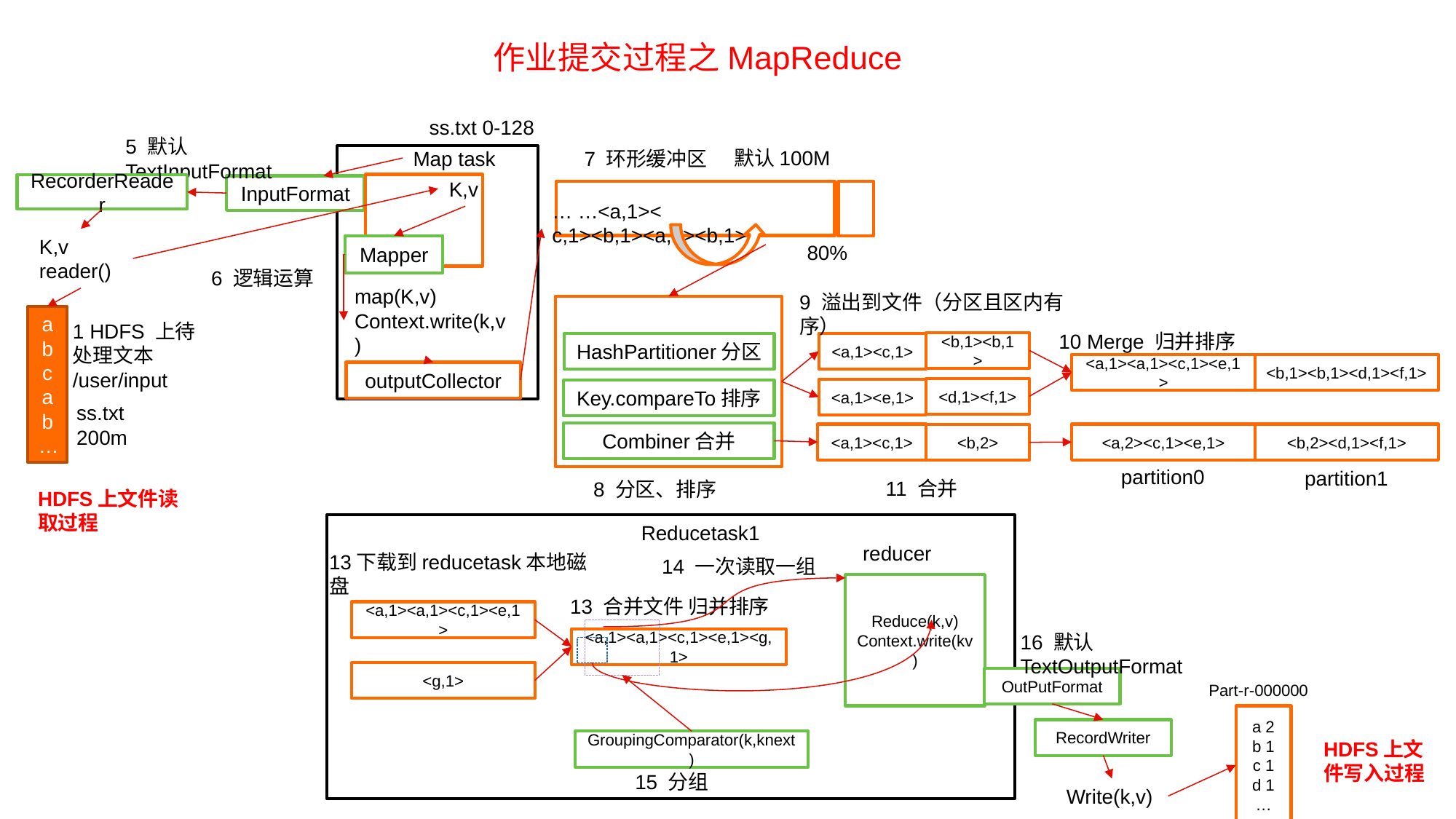

作业提交过程之MapReduce
ss.txt 0-128
5 默认TextInputFormat
默认100M
Map task
7 环形缓冲区

K,v

RecorderReader
InputFormat

… …<a,1>< c,1><b,1><a,1><b,1>

K,v reader()
80%
Mapper
6 逻辑运算
map(K,v)
Context.write(k,v)
9 溢出到文件（分区且区内有序）

a
b
c
a
b
…
1 HDFS 上待处理文本
/user/input
10 Merge 归并排序
<b,1><b,1>
HashPartitioner分区
<a,1><c,1>
<a,1><a,1><c,1><e,1>
<b,1><b,1><d,1><f,1>
outputCollector
<d,1><f,1>
<a,1><e,1>
Key.compareTo排序
ss.txt 200m
Combiner合并
<a,1><c,1>
<a,2><c,1><e,1>
<b,2><d,1><f,1>
<b,2>
partition0
partition1
11 合并
8 分区、排序
HDFS上文件读取过程
Reducetask1

reducer
13下载到reducetask本地磁盘
14 一次读取一组
Reduce(k,v)
Context.write(kv)
13 合并文件 归并排序
<a,1><a,1><c,1><e,1>

16 默认TextOutputFormat
<a,1><a,1><c,1><e,1><g,1>

<g,1>
OutPutFormat
Part-r-000000
a 2
b 1
c 1
d 1
…
RecordWriter
HDFS上文件写入过程
GroupingComparator(k,knext)
15 分组
Write(k,v)